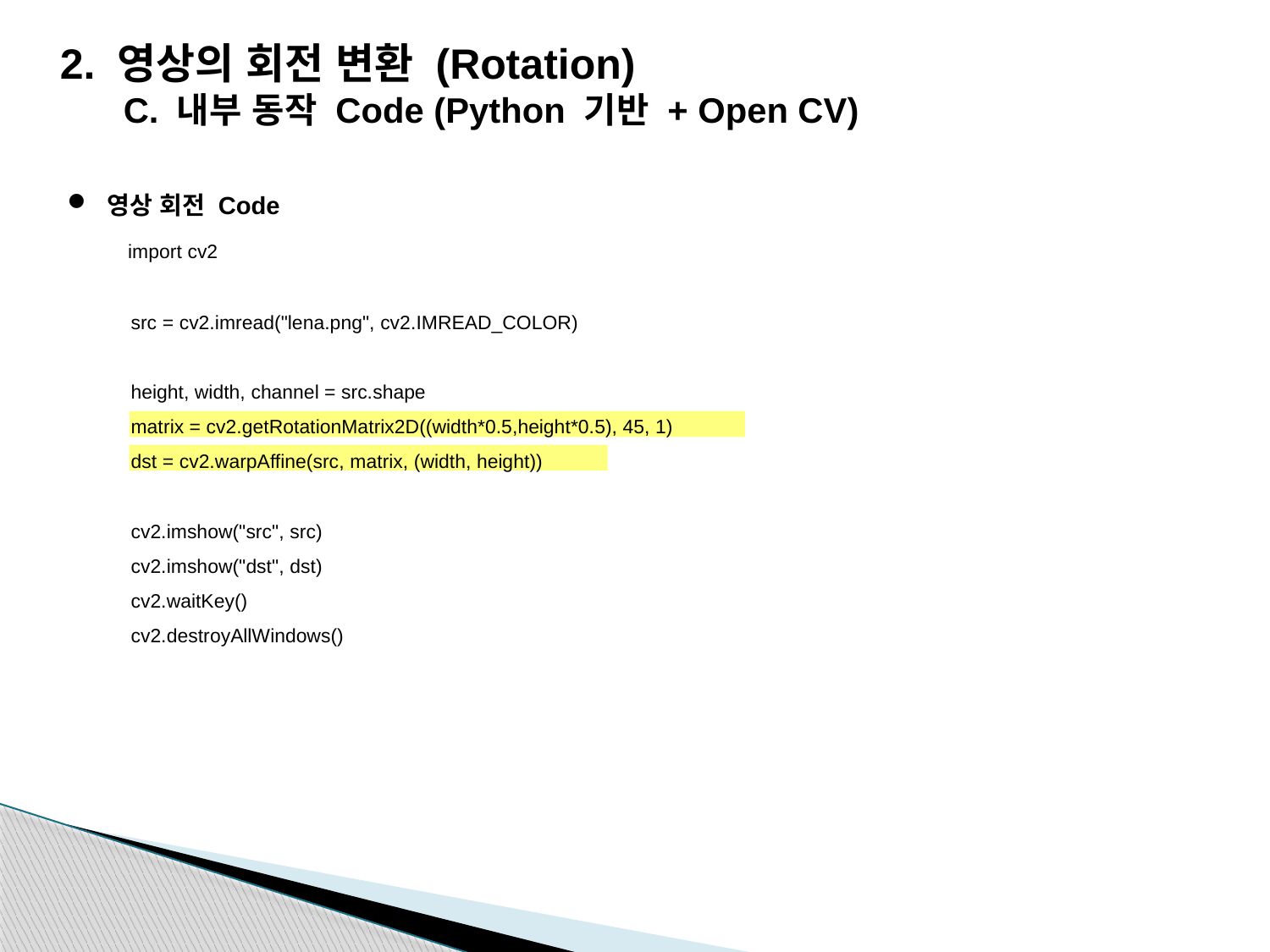

2. 영상의 회전 변환 (Rotation)
C. 내부 동작 Code (Python 기반 + Open CV)
영상 회전 Code
   import cv2

src = cv2.imread("lena.png", cv2.IMREAD_COLOR)

height, width, channel = src.shape
matrix = cv2.getRotationMatrix2D((width*0.5,height*0.5), 45, 1)
dst = cv2.warpAffine(src, matrix, (width, height))

cv2.imshow("src", src)
cv2.imshow("dst", dst)
cv2.waitKey()
cv2.destroyAllWindows()